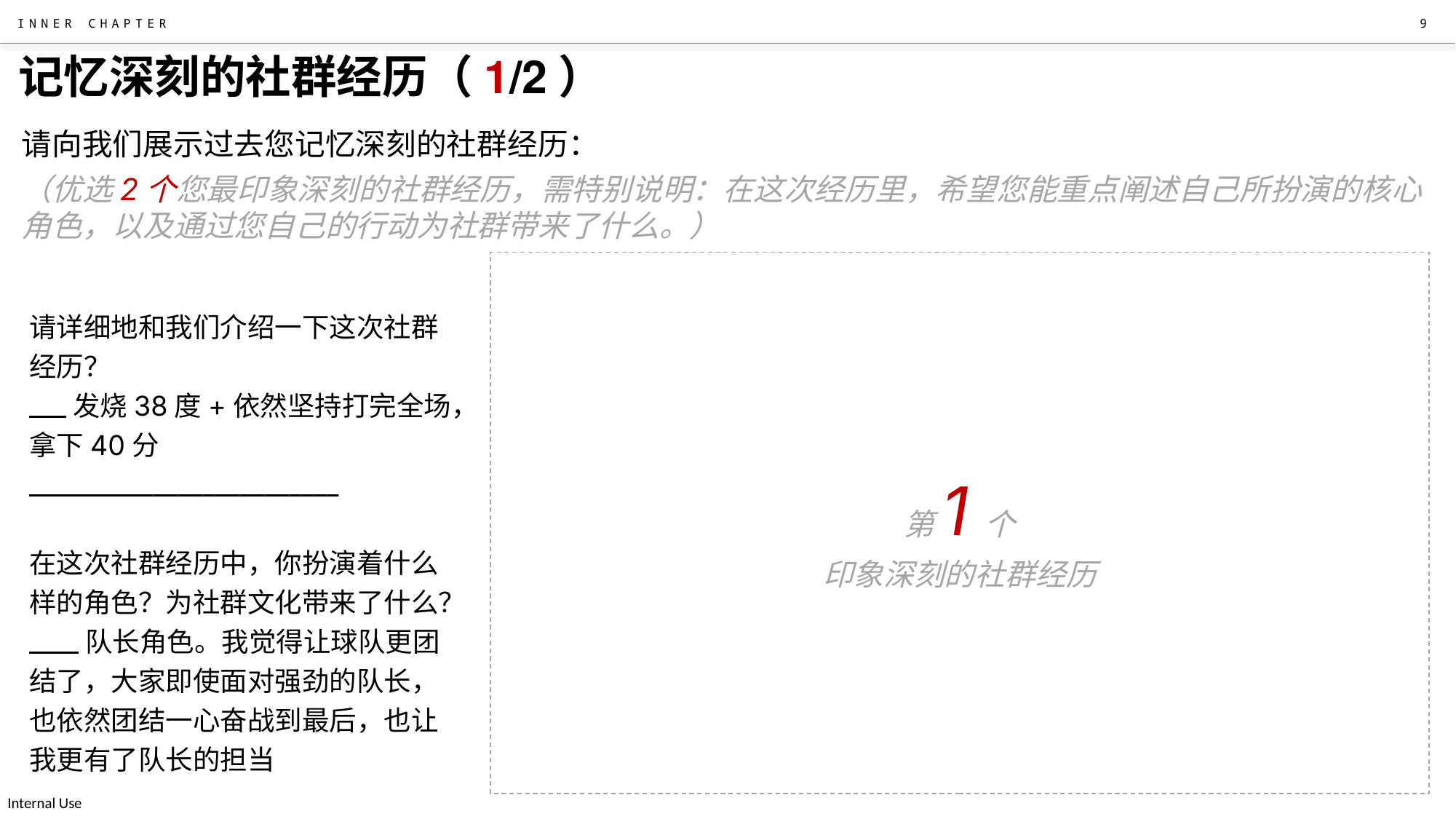

9
# 记忆深刻的社群经历（1/2）
请向我们展示过去您记忆深刻的社群经历：
（优选2个您最印象深刻的社群经历，需特别说明：在这次经历里，希望您能重点阐述自己所扮演的核心角色，以及通过您自己的行动为社群带来了什么。）

请详细地和我们介绍一下这次社群经历？
___发烧38度+依然坚持打完全场，拿下40分_________________________

在这次社群经历中，你扮演着什么样的角色？为社群文化带来了什么？
____队长角色。我觉得让球队更团结了，大家即使面对强劲的队长，也依然团结一心奋战到最后，也让我更有了队长的担当
第1个
印象深刻的社群经历